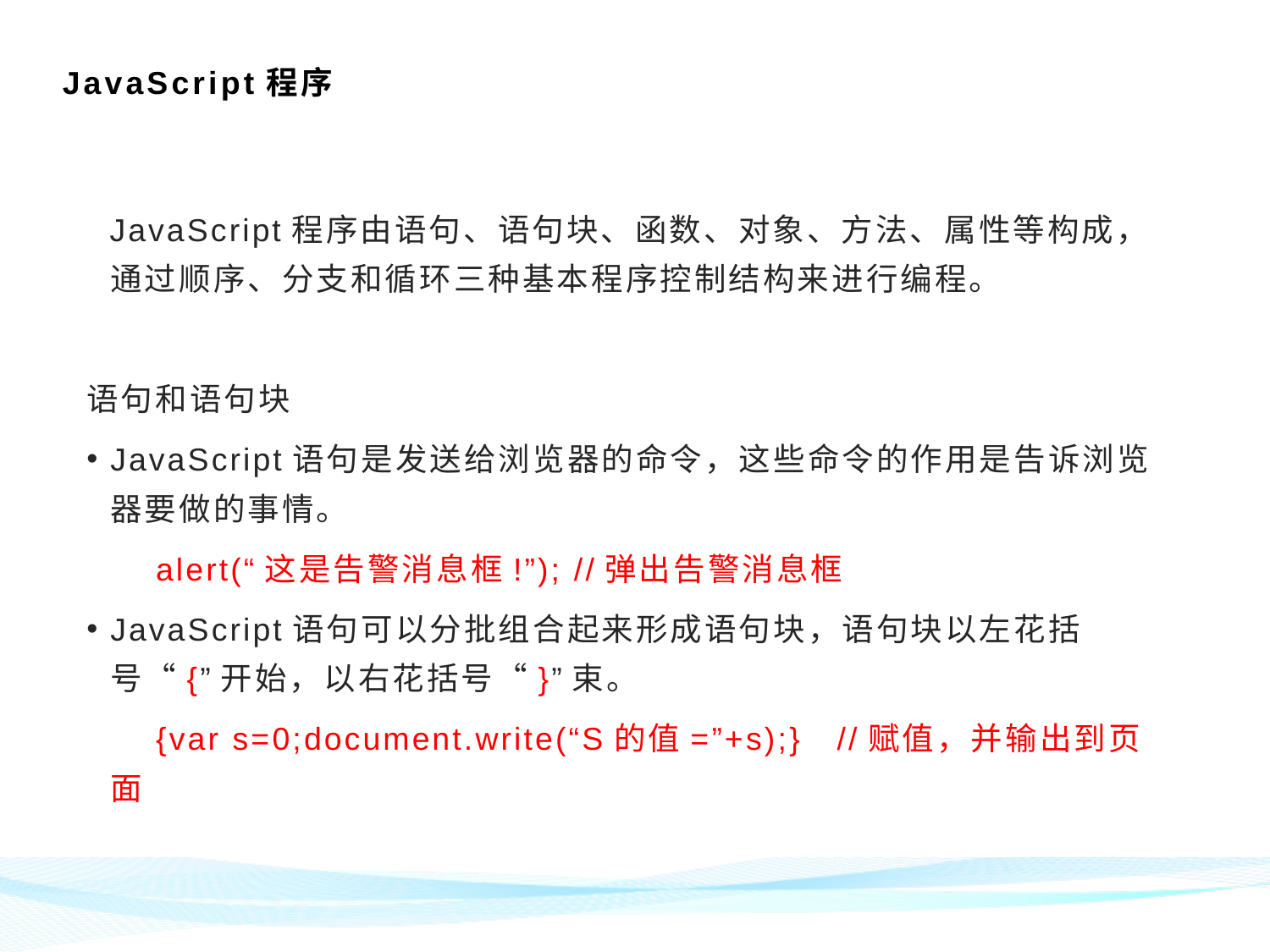

# JavaScript程序
  JavaScript程序由语句、语句块、函数、对象、方法、属性等构成，通过顺序、分支和循环三种基本程序控制结构来进行编程。

语句和语句块
JavaScript语句是发送给浏览器的命令，这些命令的作用是告诉浏览器要做的事情。
      alert(“这是告警消息框!”); //弹出告警消息框
JavaScript语句可以分批组合起来形成语句块，语句块以左花括号“{”开始，以右花括号“}”束。
      {var s=0;document.write(“S的值=”+s);}   //赋值，并输出到页面